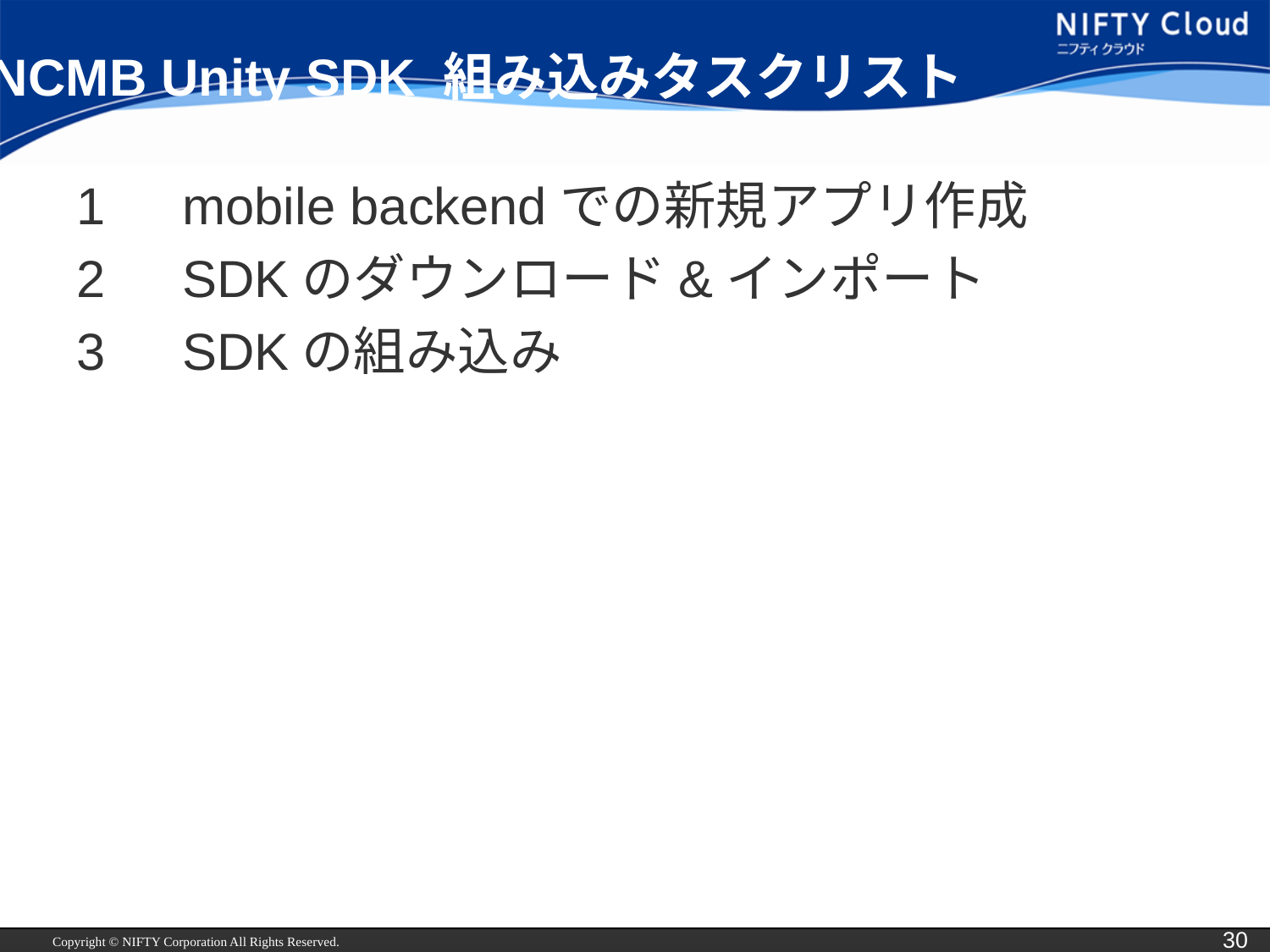

# NCMB Unity SDK 組み込みタスクリスト
1　mobile backendでの新規アプリ作成
2　SDKのダウンロード&インポート
3　SDKの組み込み